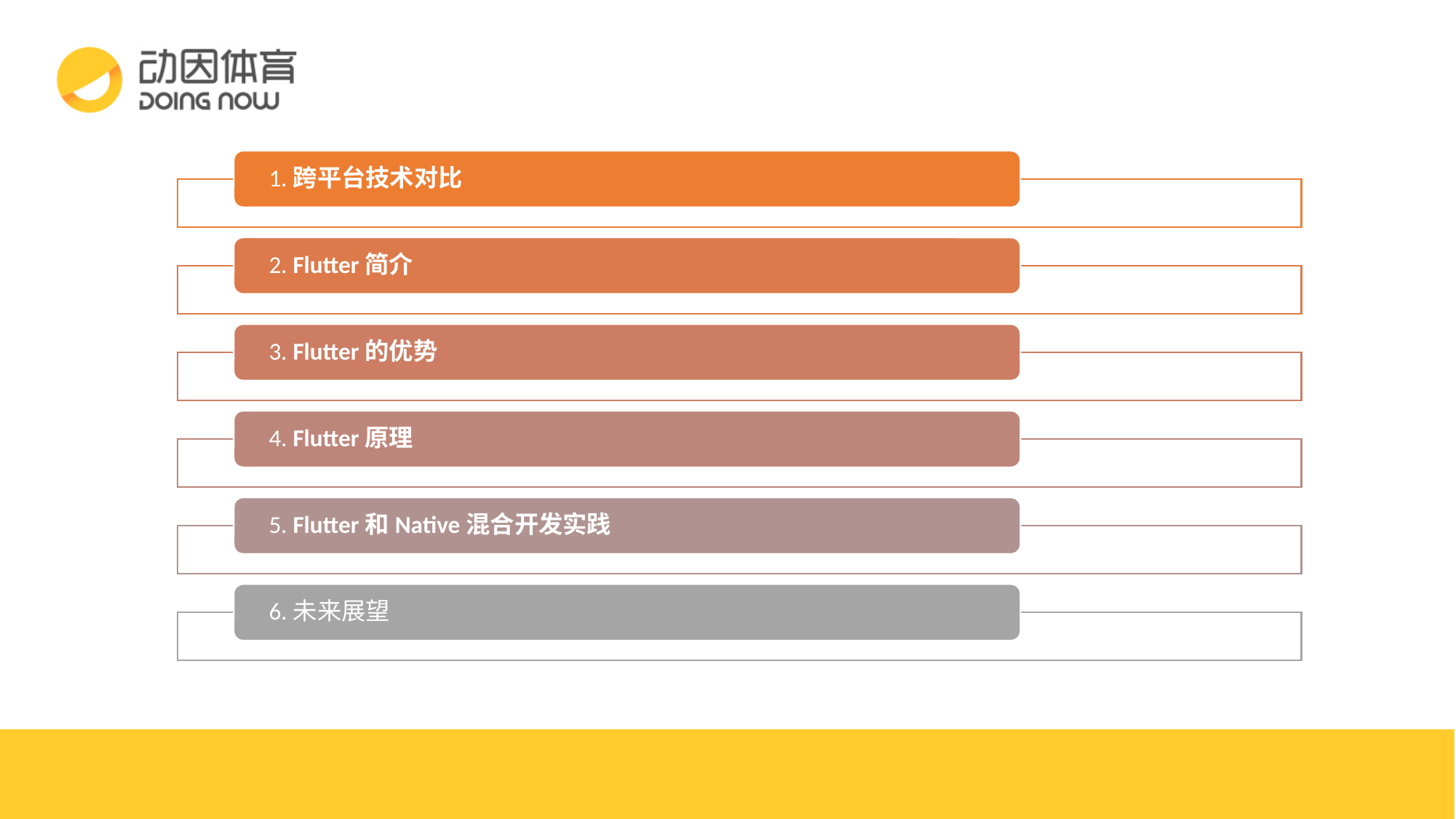

1.跨平台技术对比
2. Flutter简介
3. Flutter的优势
4. Flutter原理
5. Flutter和Native混合开发实践
6.未来展望